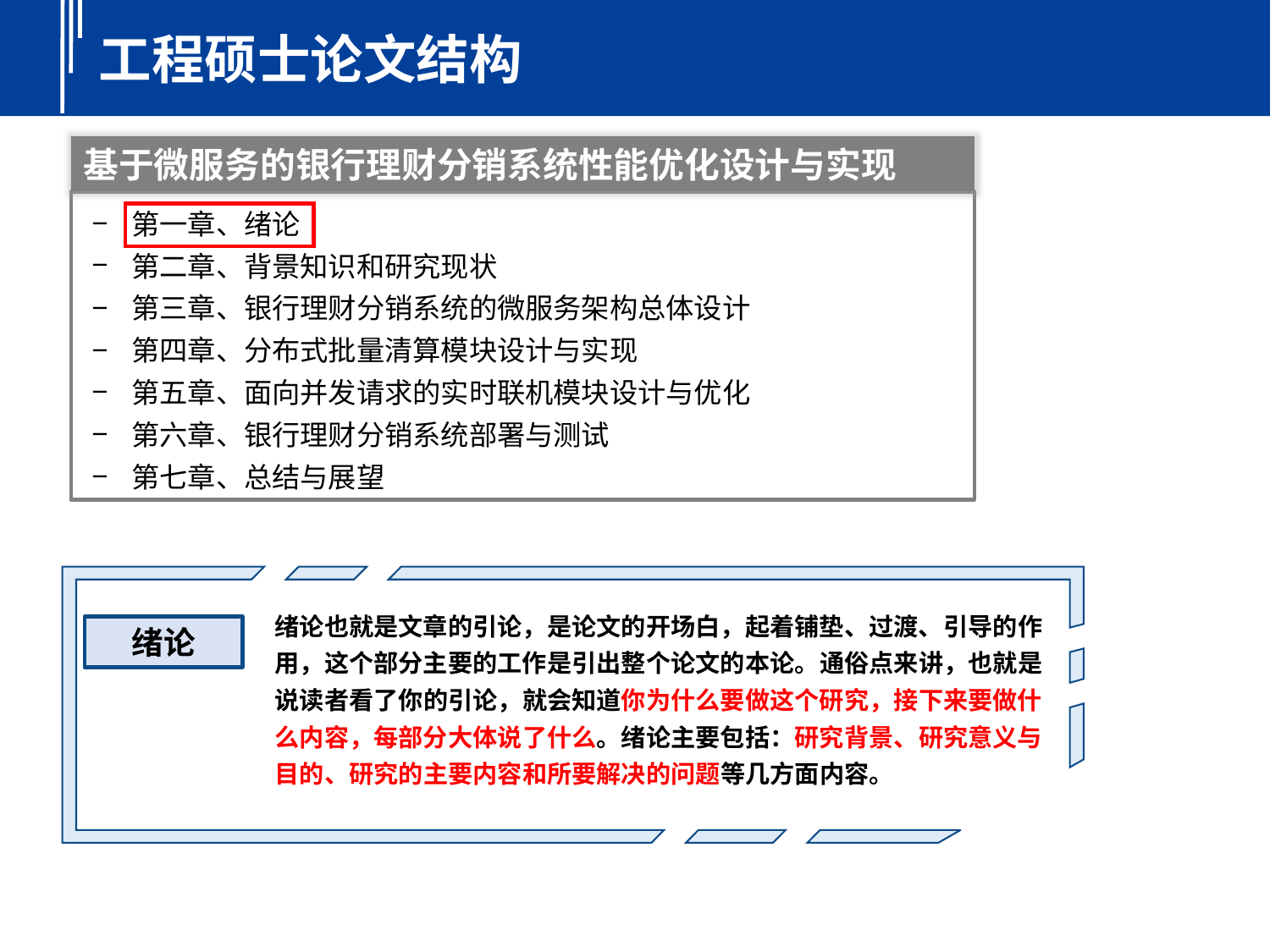

工程硕士论文结构
基于微服务的银行理财分销系统性能优化设计与实现
第一章、绪论
第二章、背景知识和研究现状
第三章、银行理财分销系统的微服务架构总体设计
第四章、分布式批量清算模块设计与实现
第五章、面向并发请求的实时联机模块设计与优化
第六章、银行理财分销系统部署与测试
第七章、总结与展望

绪论也就是文章的引论，是论文的开场白，起着铺垫、过渡、引导的作用，这个部分主要的工作是引出整个论文的本论。通俗点来讲，也就是说读者看了你的引论，就会知道你为什么要做这个研究，接下来要做什么内容，每部分大体说了什么。绪论主要包括：研究背景、研究意义与目的、研究的主要内容和所要解决的问题等几方面内容。
绪论